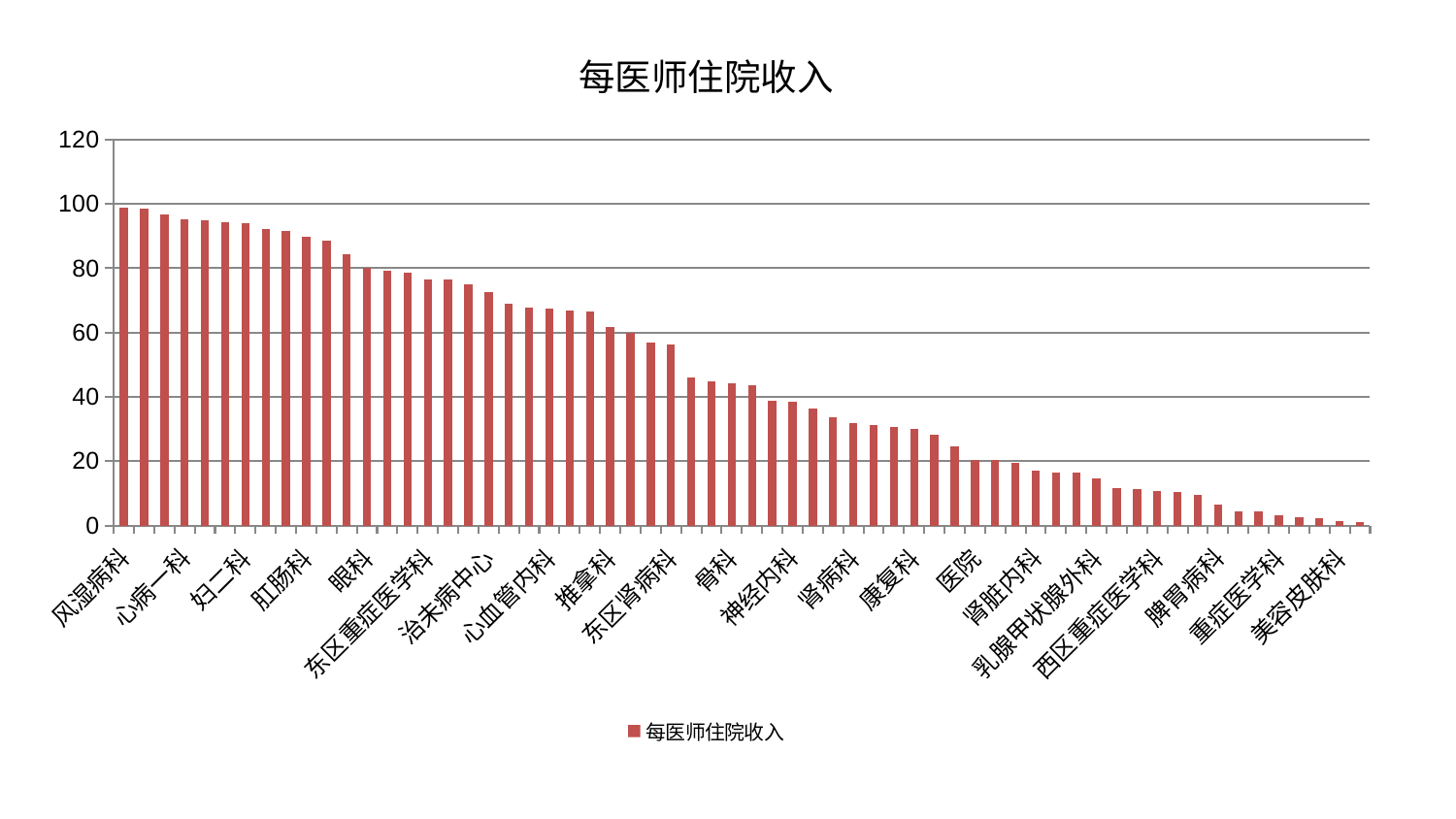

### Chart: 每医师住院收入

| Category | 每医师住院收入 |
|---|---|
| 风湿病科 | 98.78568422321628 |
| 儿科 | 98.54049141492773 |
| 心病二科 | 96.85759581025299 |
| 心病一科 | 95.34988953874588 |
| 神经外科 | 94.79796089308685 |
| 身心医学科 | 94.1706517670337 |
| 妇二科 | 94.12862979581166 |
| 运动损伤骨科 | 92.15003189628115 |
| 周围血管科 | 91.46256364083929 |
| 肛肠科 | 89.79169428140072 |
| 普通外科 | 88.67476027331875 |
| 老年医学科 | 84.26863923834753 |
| 眼科 | 80.0433365337743 |
| 肿瘤内科 | 79.1178085721396 |
| 胸外科 | 78.71560722386388 |
| 东区重症医学科 | 76.38680804569316 |
| 创伤骨科 | 76.38269842104752 |
| 脑病三科 | 74.87061113534988 |
| 治未病中心 | 72.5617902802527 |
| 肝病科 | 69.04541639058735 |
| 中医经典科 | 67.71499350843465 |
| 心血管内科 | 67.495459021402 |
| 关节骨科 | 66.9456768861317 |
| 脑病一科 | 66.49605698946921 |
| 推拿科 | 61.629913776029575 |
| 男科 | 59.97797300124774 |
| 呼吸内科 | 56.77419932576881 |
| 东区肾病科 | 56.45062715840938 |
| 肝胆外科 | 45.89439088024507 |
| 皮肤科 | 44.758135572140965 |
| 骨科 | 44.14508958505954 |
| 泌尿外科 | 43.52776931178499 |
| 微创骨科 | 38.933538695662364 |
| 神经内科 | 38.468355867482 |
| 针灸科 | 36.272792944973254 |
| 产科 | 33.67738299259611 |
| 肾病科 | 31.928627683581624 |
| 妇科 | 31.1344485189208 |
| 脑病二科 | 30.61590485317669 |
| 康复科 | 30.048957701592414 |
| 口腔科 | 28.347133030233863 |
| 综合内科 | 24.615108951628862 |
| 医院 | 20.50472745382146 |
| 心病三科 | 20.353165526713934 |
| 内分泌科 | 19.346141462253684 |
| 肾脏内科 | 17.034694873616107 |
| 小儿骨科 | 16.578124399891657 |
| 脊柱骨科 | 16.57071632551206 |
| 乳腺甲状腺外科 | 14.559863684757946 |
| 血液科 | 11.613630529913666 |
| 消化内科 | 11.409033095328969 |
| 西区重症医学科 | 10.837394914911425 |
| 显微骨科 | 10.372040827284202 |
| 中医外治中心 | 9.410395322127286 |
| 脾胃病科 | 6.372262387046912 |
| 心病四科 | 4.449501596819938 |
| 脾胃科消化科合并 | 4.372144270729339 |
| 重症医学科 | 3.103698119859555 |
| 耳鼻喉科 | 2.537894738768487 |
| 妇科妇二科合并 | 2.149185881870741 |
| 美容皮肤科 | 1.3940897858857992 |
| 小儿推拿科 | 1.1894870269769209 |
209